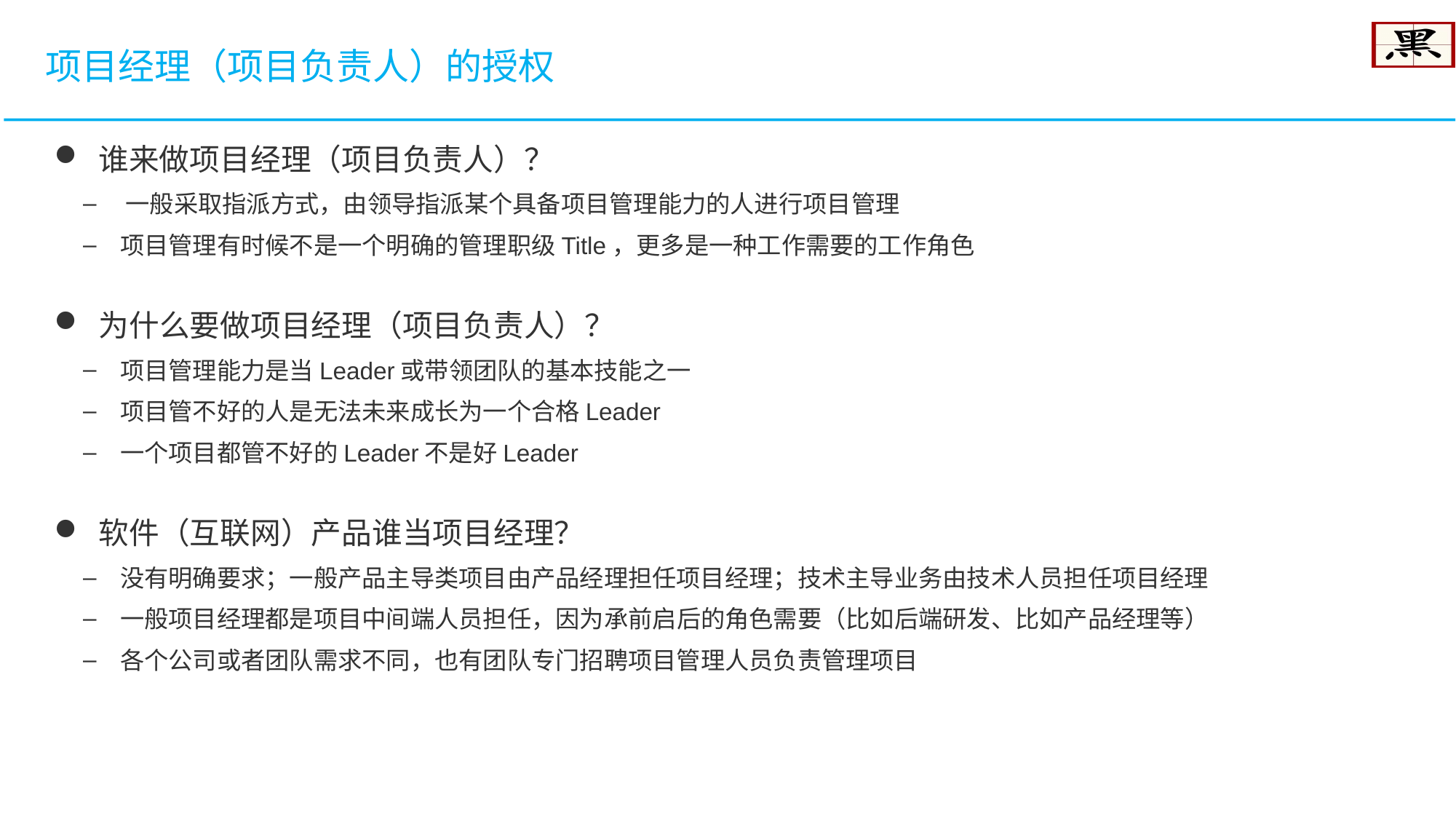

项目经理（项目负责人）的授权
 谁来做项目经理（项目负责人）？
  一般采取指派方式，由领导指派某个具备项目管理能力的人进行项目管理
 项目管理有时候不是一个明确的管理职级Title，更多是一种工作需要的工作角色

 为什么要做项目经理（项目负责人）？
 项目管理能力是当Leader或带领团队的基本技能之一
 项目管不好的人是无法未来成长为一个合格Leader
 一个项目都管不好的Leader不是好Leader

 软件（互联网）产品谁当项目经理？
 没有明确要求；一般产品主导类项目由产品经理担任项目经理；技术主导业务由技术人员担任项目经理
 一般项目经理都是项目中间端人员担任，因为承前启后的角色需要（比如后端研发、比如产品经理等）
 各个公司或者团队需求不同，也有团队专门招聘项目管理人员负责管理项目